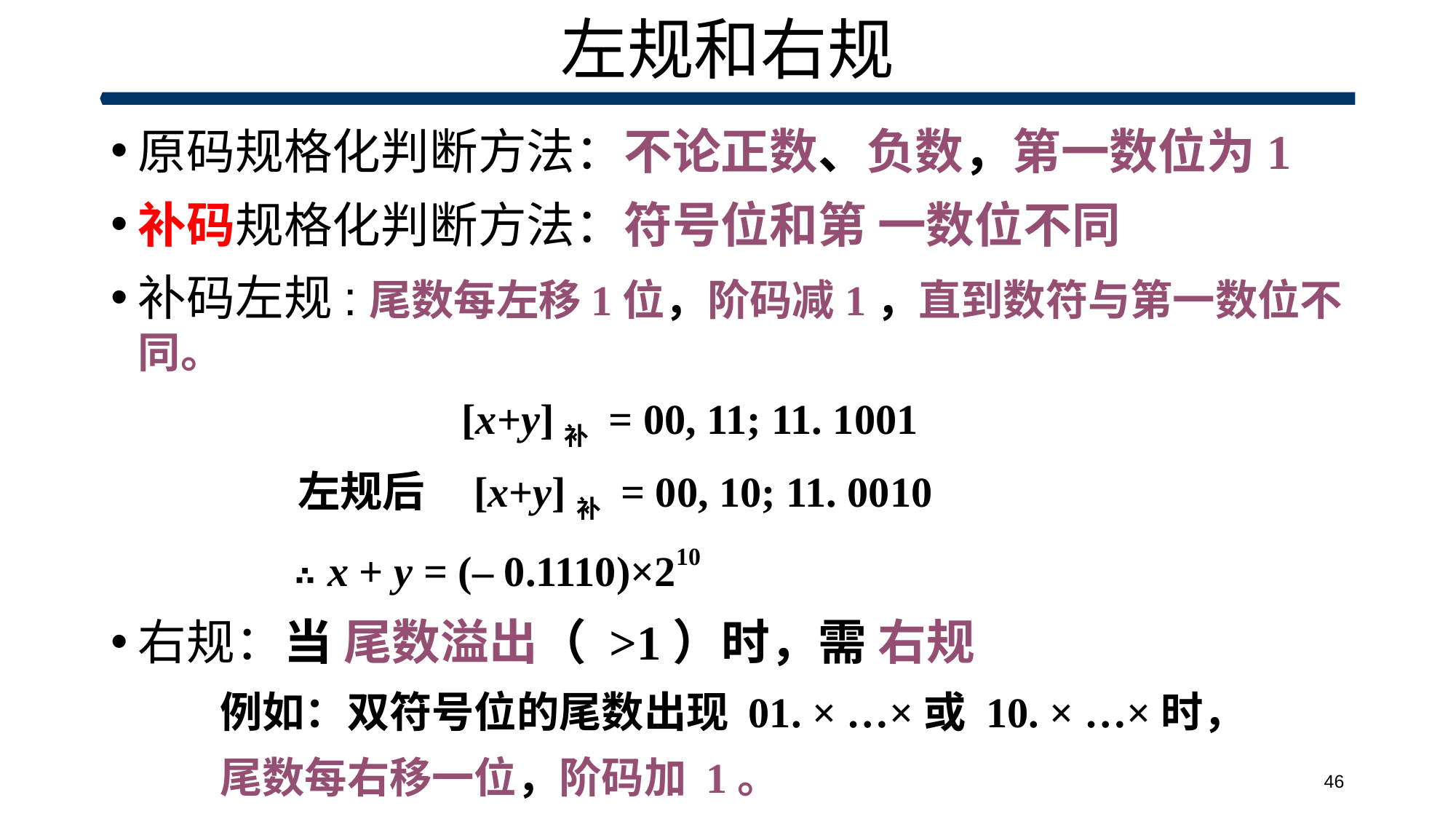

# 左规和右规
原码规格化判断方法：不论正数、负数，第一数位为1
补码规格化判断方法：符号位和第 一数位不同
补码左规:尾数每左移1位，阶码减1，直到数符与第一数位不同。
	                        [x+y]补 = 00, 11; 11. 1001
	       左规后    [x+y]补 = 00, 10; 11. 0010
               ∴ x + y = (– 0.1110)×210
右规：当 尾数溢出（ >1）时，需 右规
	例如：双符号位的尾数出现 01. × …×或 10. × …×时，
	尾数每右移一位，阶码加 1。
46